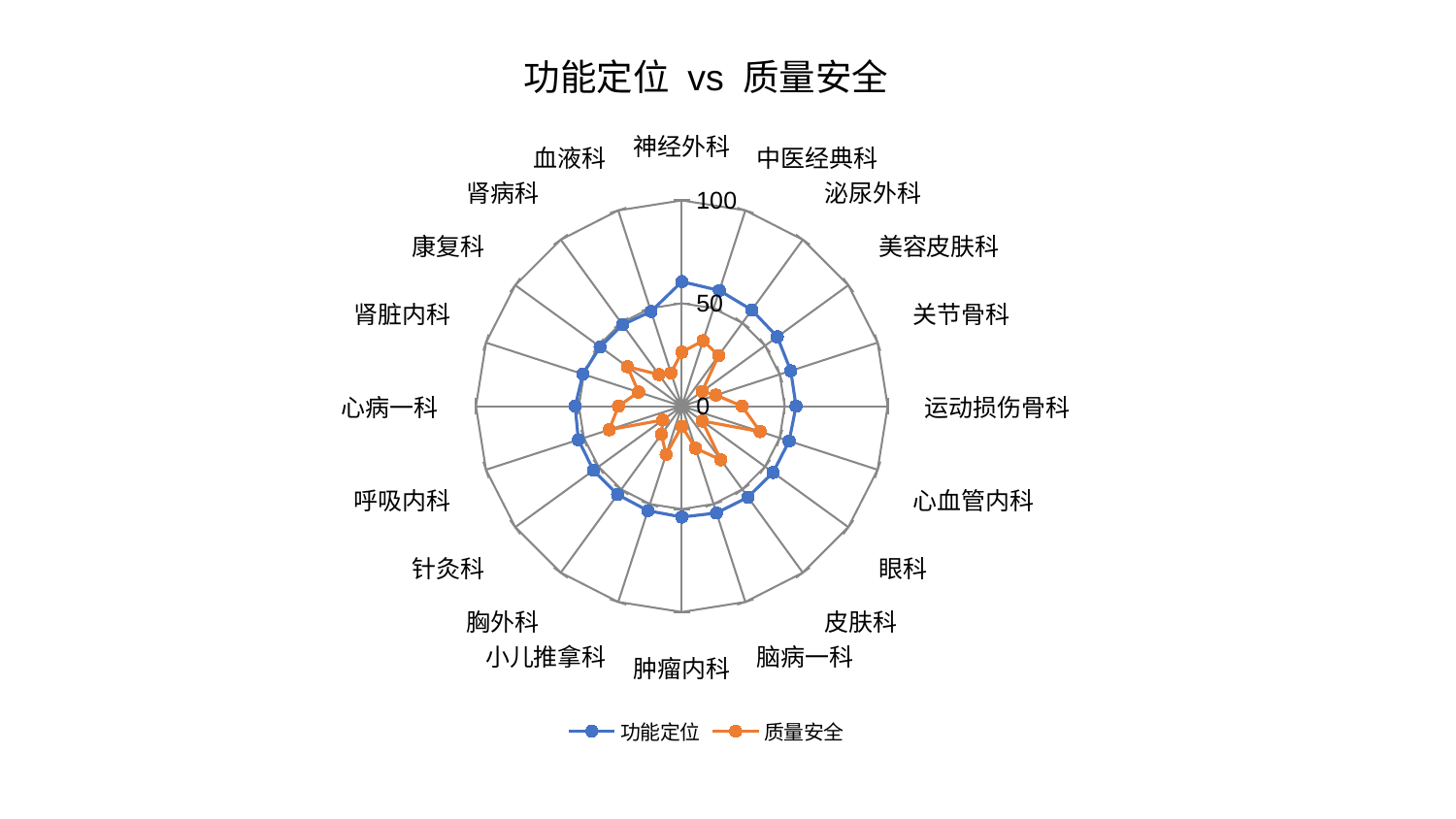

### Chart: 功能定位 vs 质量安全

| Category | 功能定位 | 质量安全 |
|---|---|---|
| 神经外科 | 60.52238241390778 | 26.267921720039784 |
| 中医经典科 | 59.121112760223596 | 33.48598555279222 |
| 泌尿外科 | 57.82745949716887 | 30.452797761024005 |
| 美容皮肤科 | 57.359214349920336 | 12.183429724381428 |
| 关节骨科 | 55.653333851298044 | 17.42904053746407 |
| 运动损伤骨科 | 55.49157860727793 | 29.30813133238761 |
| 心血管内科 | 54.85110603056955 | 40.010348882490824 |
| 眼科 | 54.80251319779134 | 12.22670266915097 |
| 皮肤科 | 54.64649610962565 | 32.19849866023047 |
| 脑病一科 | 54.58901829548582 | 21.471373676457766 |
| 肿瘤内科 | 53.869899166364014 | 9.752115053746572 |
| 小儿推拿科 | 53.38224895686325 | 24.69501438100378 |
| 胸外科 | 53.096721297940285 | 16.91452878559138 |
| 针灸科 | 53.037688703400896 | 11.441137256480754 |
| 呼吸内科 | 52.84931114560647 | 37.10581469532677 |
| 心病一科 | 51.792888636654524 | 30.76481410432205 |
| 肾脏内科 | 50.51799137981795 | 22.07684231385391 |
| 康复科 | 49.03907353057971 | 32.69029301288871 |
| 肾病科 | 48.91134598091021 | 19.018013198054696 |
| 血液科 | 48.4125259045306 | 16.999522637937265 |
31